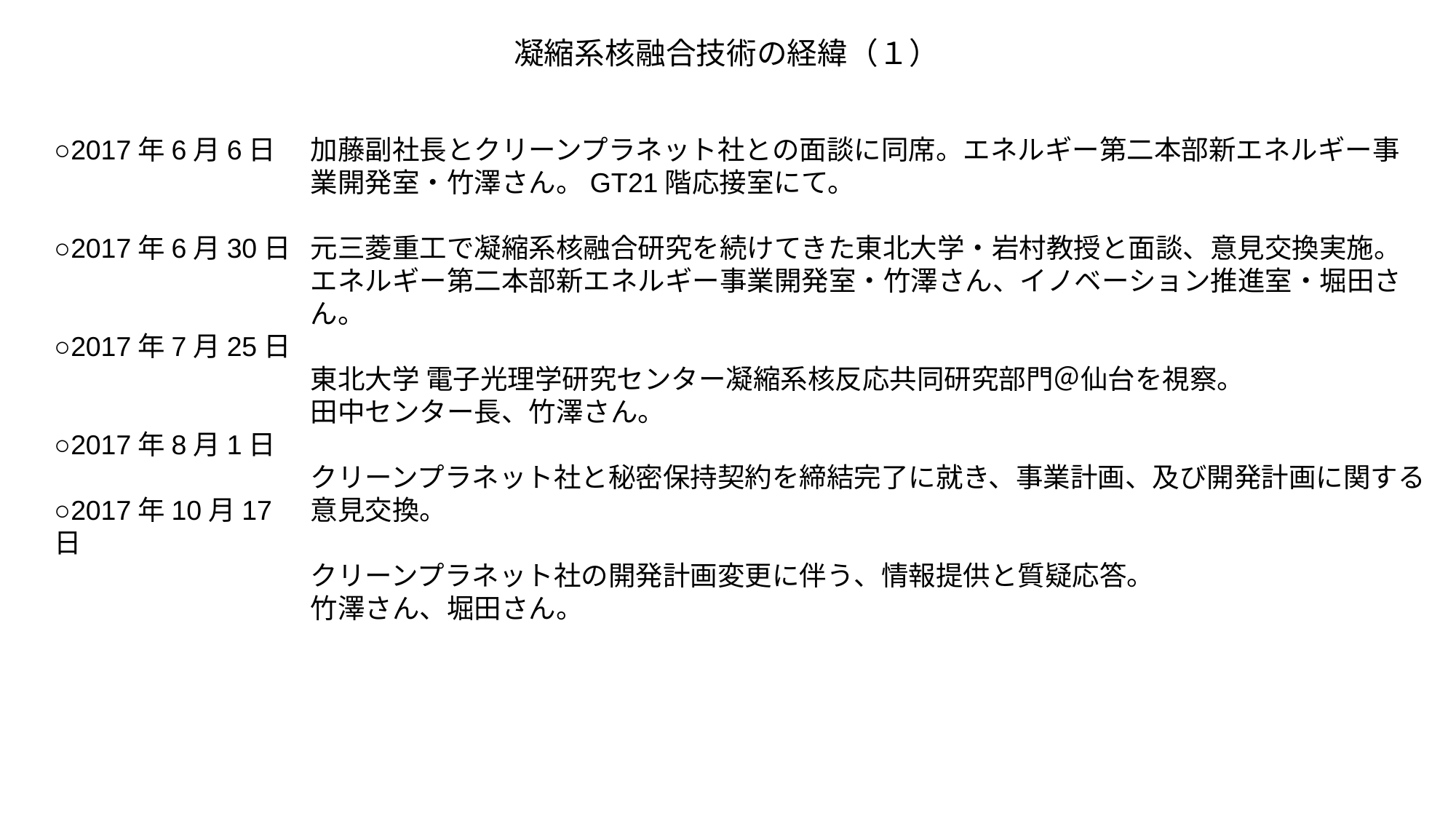

凝縮系核融合技術の経緯（１）
○2017年6月6日

○2017年6月30日

○2017年7月25日

○2017年8月1日

○2017年10月17日
加藤副社長とクリーンプラネット社との面談に同席。エネルギー第二本部新エネルギー事業開発室・竹澤さん。GT21階応接室にて。

元三菱重工で凝縮系核融合研究を続けてきた東北大学・岩村教授と面談、意見交換実施。
エネルギー第二本部新エネルギー事業開発室・竹澤さん、イノベーション推進室・堀田さん。

東北大学 電子光理学研究センター凝縮系核反応共同研究部門＠仙台を視察。
田中センター長、竹澤さん。

クリーンプラネット社と秘密保持契約を締結完了に就き、事業計画、及び開発計画に関する意見交換。

クリーンプラネット社の開発計画変更に伴う、情報提供と質疑応答。
竹澤さん、堀田さん。